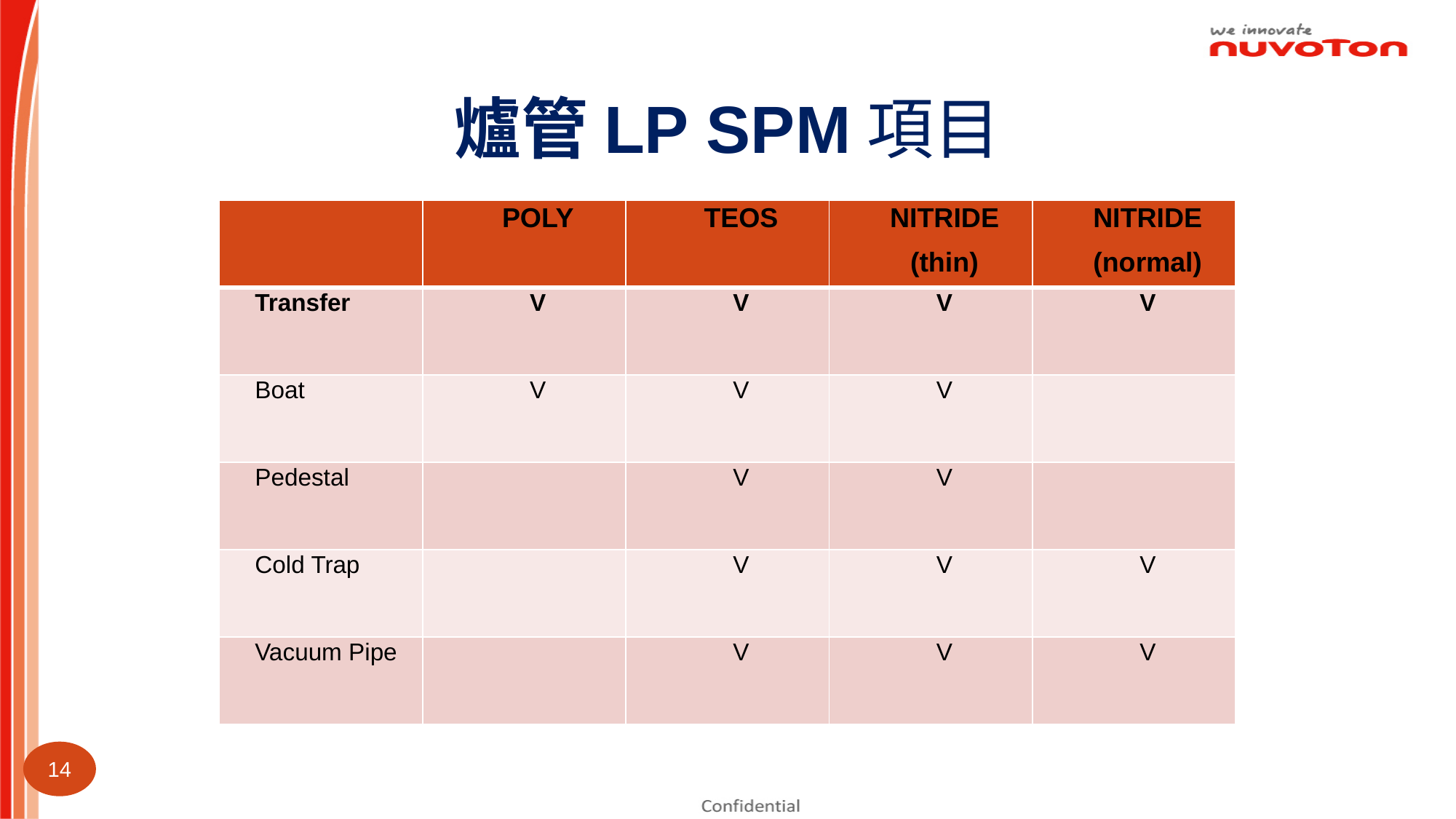

爐管LP SPM項目
|  | POLY | TEOS | NITRIDE (thin) | NITRIDE (normal) |
| --- | --- | --- | --- | --- |
| Transfer | V | V | V | V |
| Boat | V | V | V |  |
| Pedestal |  | V | V |  |
| Cold Trap |  | V | V | V |
| Vacuum Pipe |  | V | V | V |

14